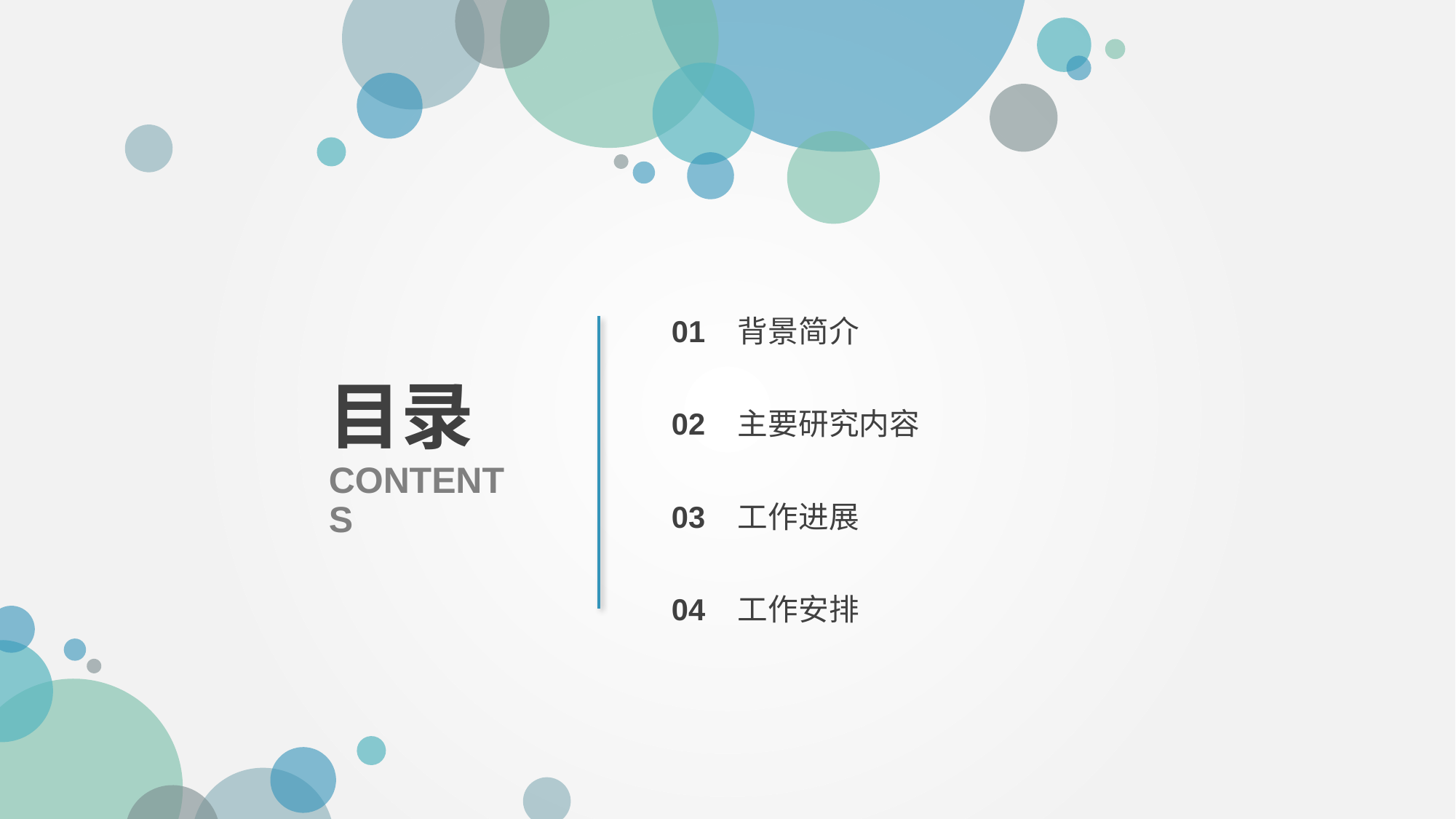

01   背景简介
目录
02   主要研究内容
CONTENTS
03   工作进展
04   工作安排